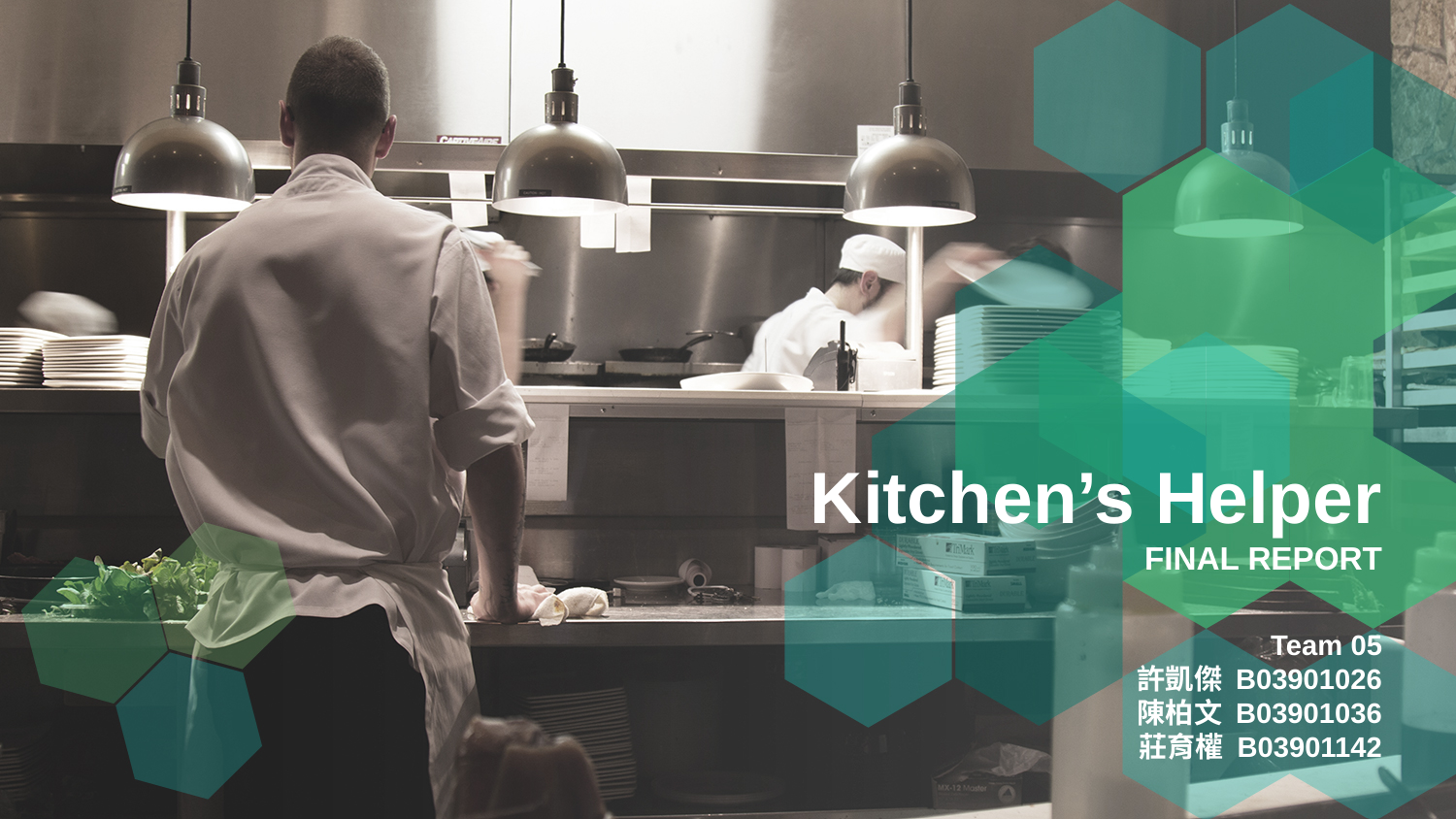

Kitchen’s Helper
FINAL REPORT
Team 05
許凱傑 B03901026
陳柏文 B03901036
莊育權 B03901142